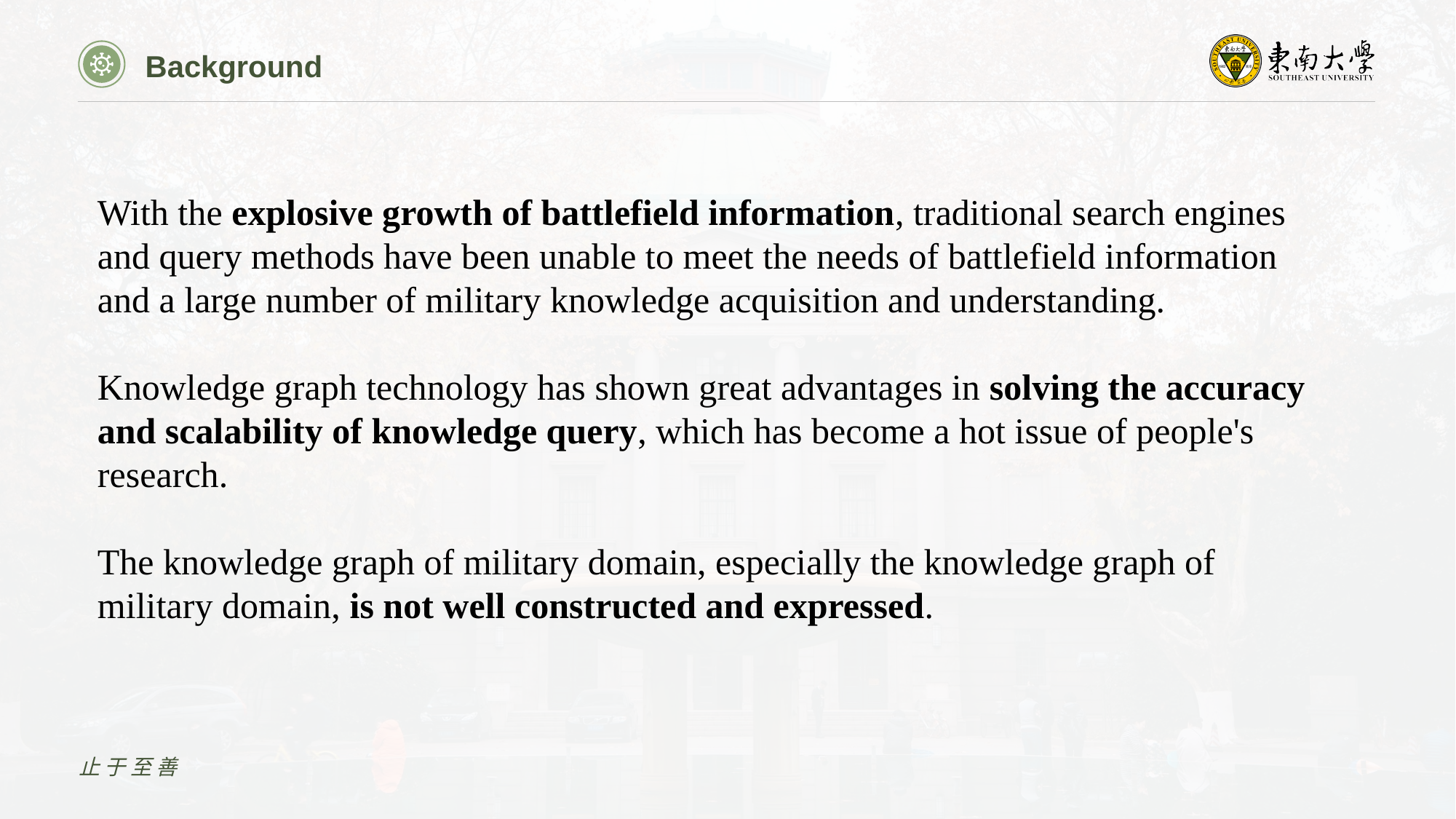

Background
With the explosive growth of battlefield information, traditional search engines and query methods have been unable to meet the needs of battlefield information and a large number of military knowledge acquisition and understanding.

Knowledge graph technology has shown great advantages in solving the accuracy and scalability of knowledge query, which has become a hot issue of people's research.

The knowledge graph of military domain, especially the knowledge graph of military domain, is not well constructed and expressed.
止于至善
4